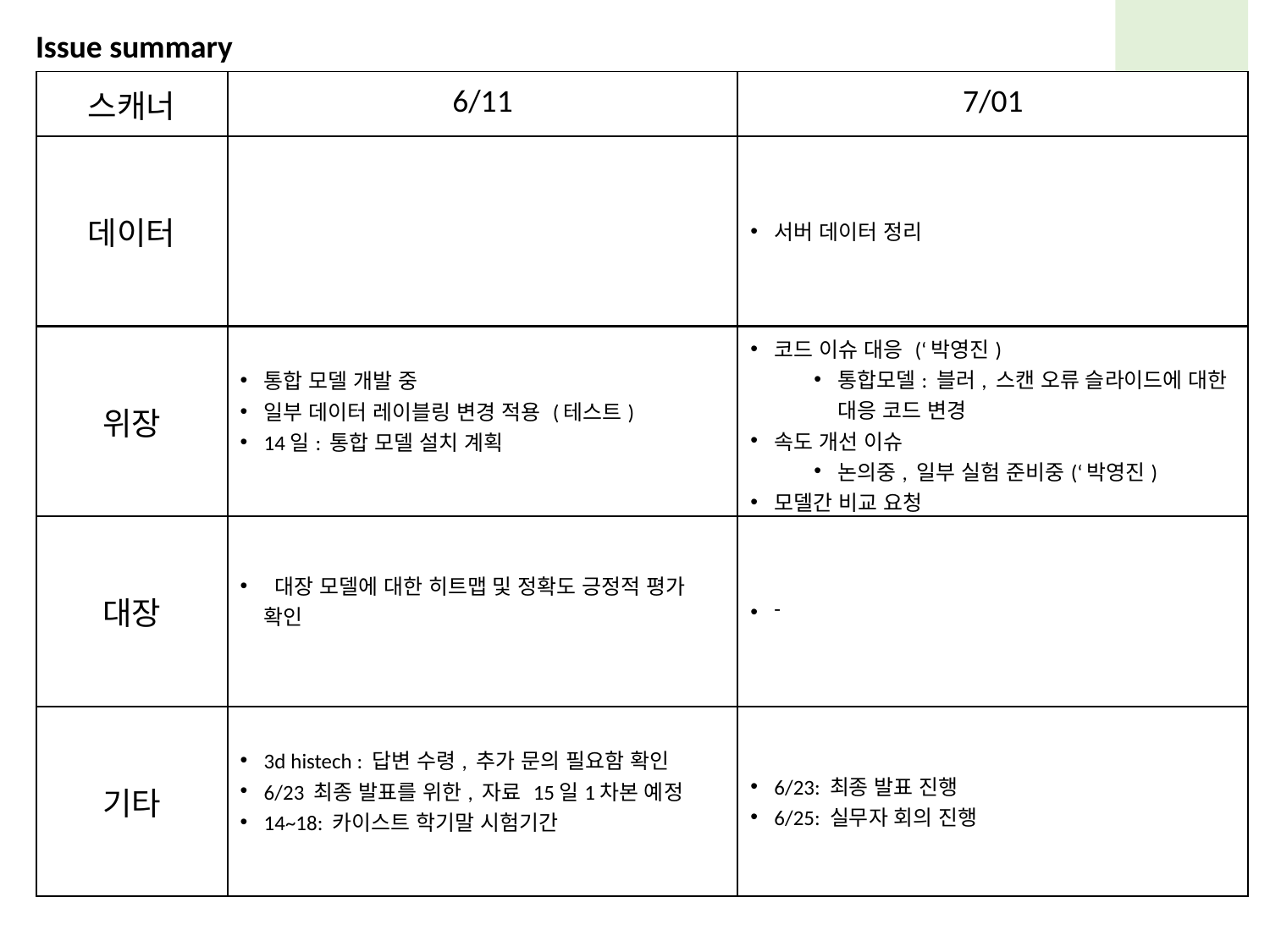

Issue summary
| 스캐너 | 6/11 | 7/01 |
| --- | --- | --- |
| 데이터 |  | 서버 데이터 정리 |
| 위장 | 통합 모델 개발 중 일부 데이터 레이블링 변경 적용 (테스트) 14일: 통합 모델 설치 계획 | 코드 이슈 대응 (‘박영진) 통합모델: 블러, 스캔 오류 슬라이드에 대한 대응 코드 변경 속도 개선 이슈 논의중, 일부 실험 준비중(‘박영진) 모델간 비교 요청 |
| --- | --- | --- |
| 대장 | 대장 모델에 대한 히트맵 및 정확도 긍정적 평가 확인 | - |
| 기타 | 3d histech : 답변 수령, 추가 문의 필요함 확인 6/23 최종 발표를 위한, 자료 15일1차본 예정 14~18: 카이스트 학기말 시험기간 | 6/23: 최종 발표 진행 6/25: 실무자 회의 진행 |